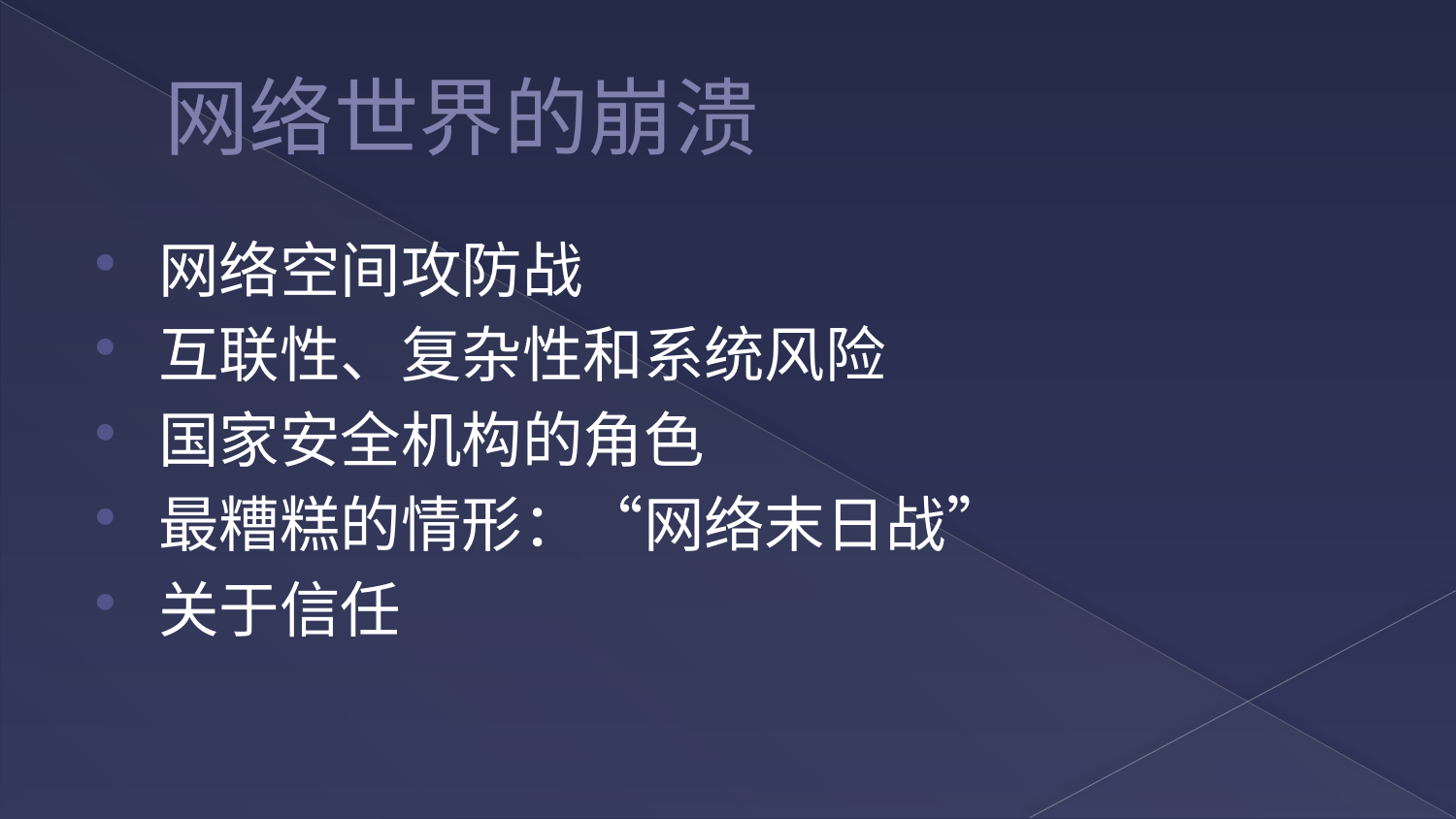

# 网络世界的崩溃
网络空间攻防战
互联性、复杂性和系统风险
国家安全机构的角色
最糟糕的情形：“网络末日战”
关于信任